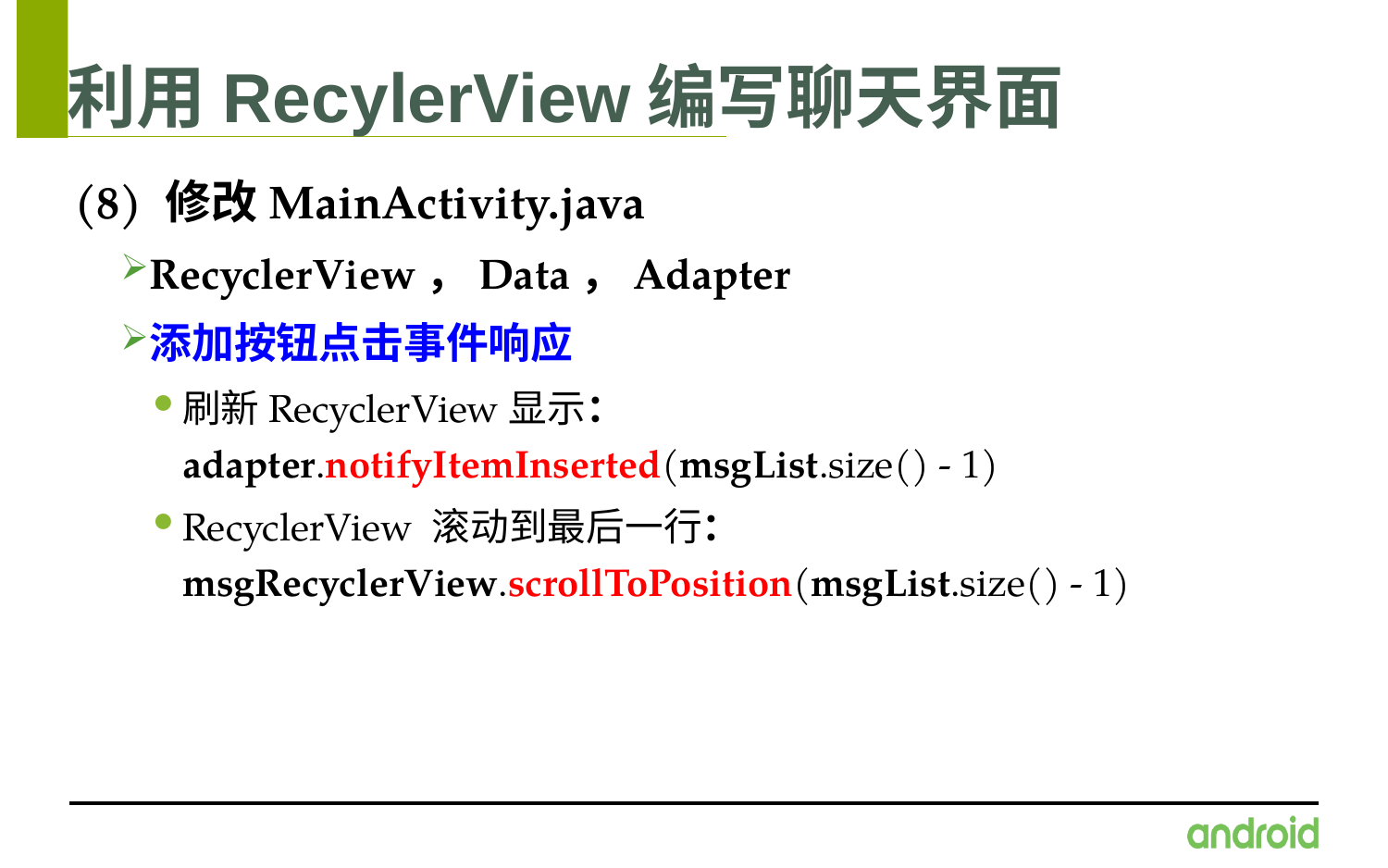

# 利用RecylerView编写聊天界面
(8) 修改MainActivity.java
RecyclerView，Data，Adapter
添加按钮点击事件响应
刷新RecyclerView显示：adapter.notifyItemInserted(msgList.size() - 1)
RecyclerView 滚动到最后一行：msgRecyclerView.scrollToPosition(msgList.size() - 1)